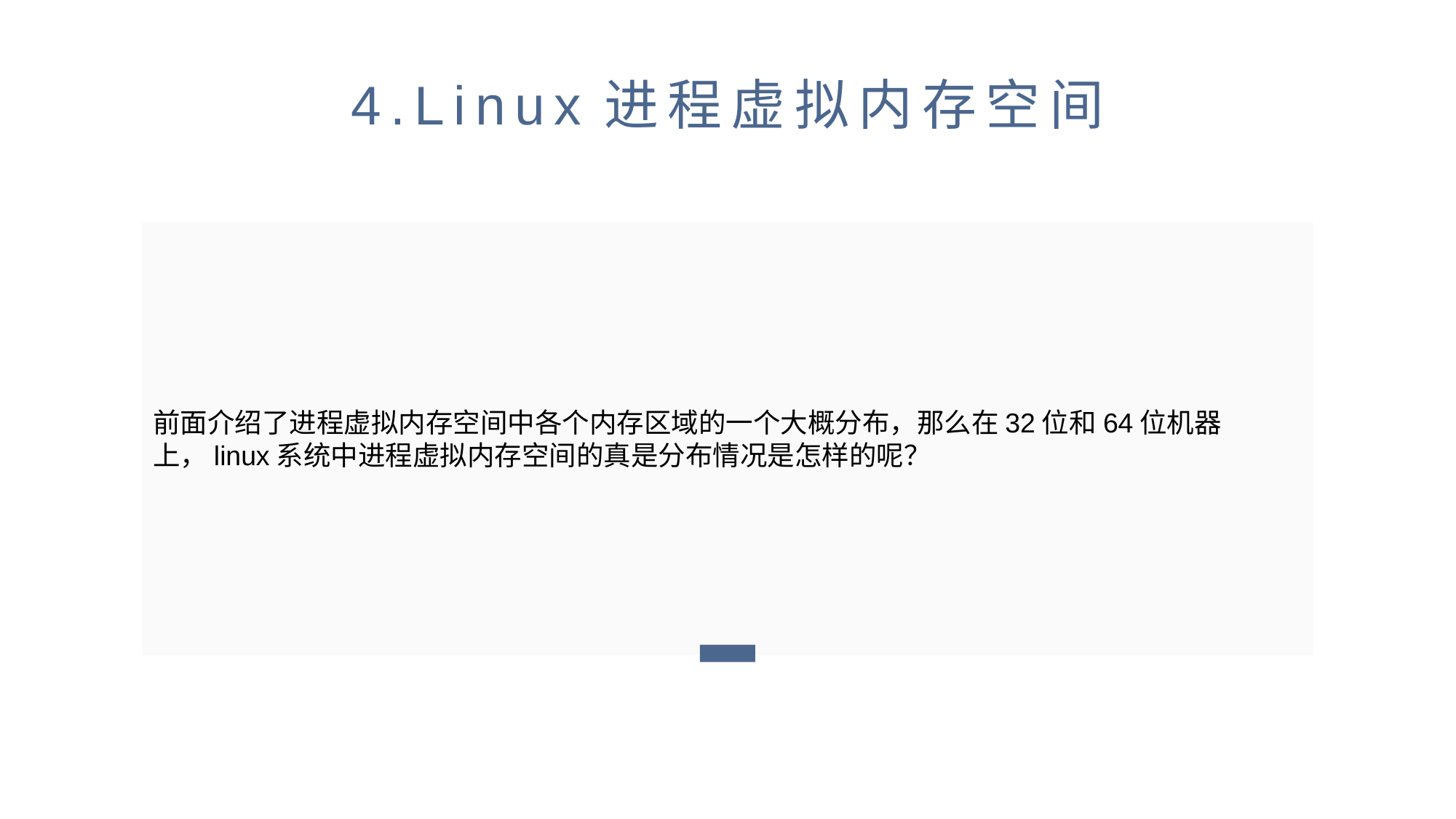

4.Linux进程虚拟内存空间
前面介绍了进程虚拟内存空间中各个内存区域的一个大概分布，那么在32位和64位机器上，linux系统中进程虚拟内存空间的真是分布情况是怎样的呢？